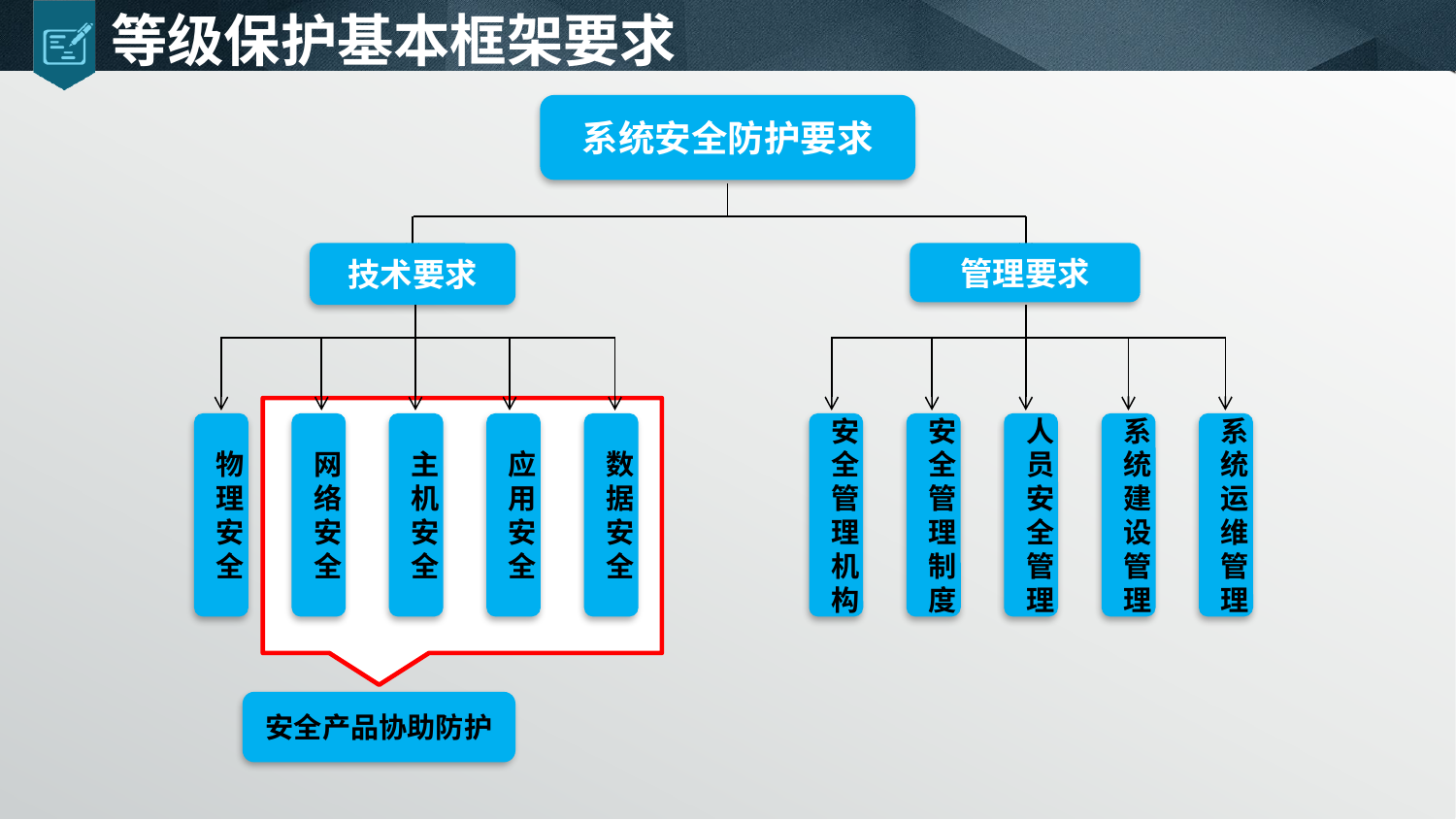

# 等级保护基本框架要求
系统安全防护要求
管理要求
技术要求

物理安全
网络安全
主机安全
应用安全
数据安全
安全管理机构
安全管理制度
人员安全管理
系统建设管理
系统运维管理
安全产品协助防护